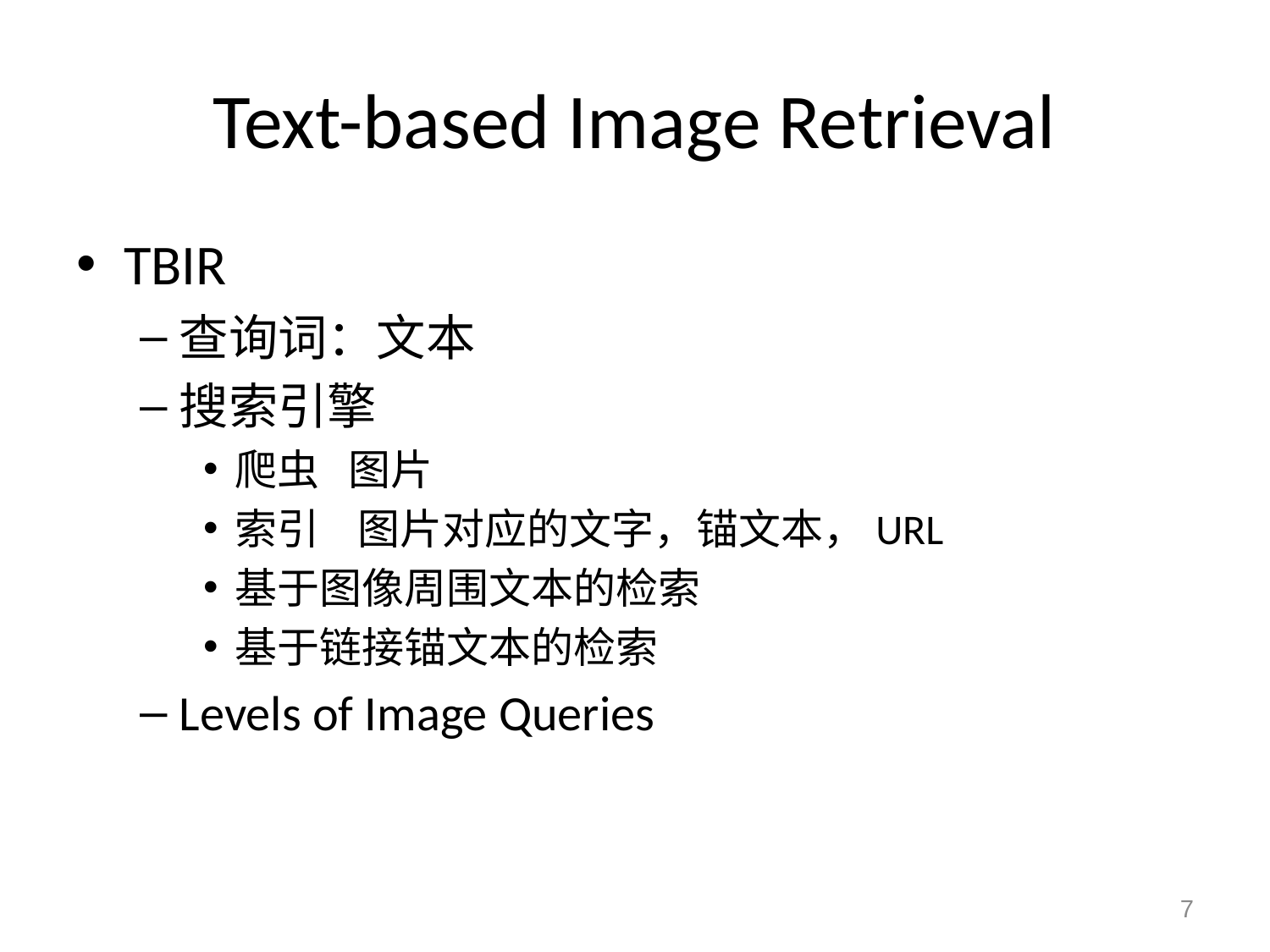

# Text-based Image Retrieval
TBIR
查询词：文本
搜索引擎
爬虫   图片
索引    图片对应的文字，锚文本，URL
基于图像周围文本的检索
基于链接锚文本的检索
Levels of Image Queries

7